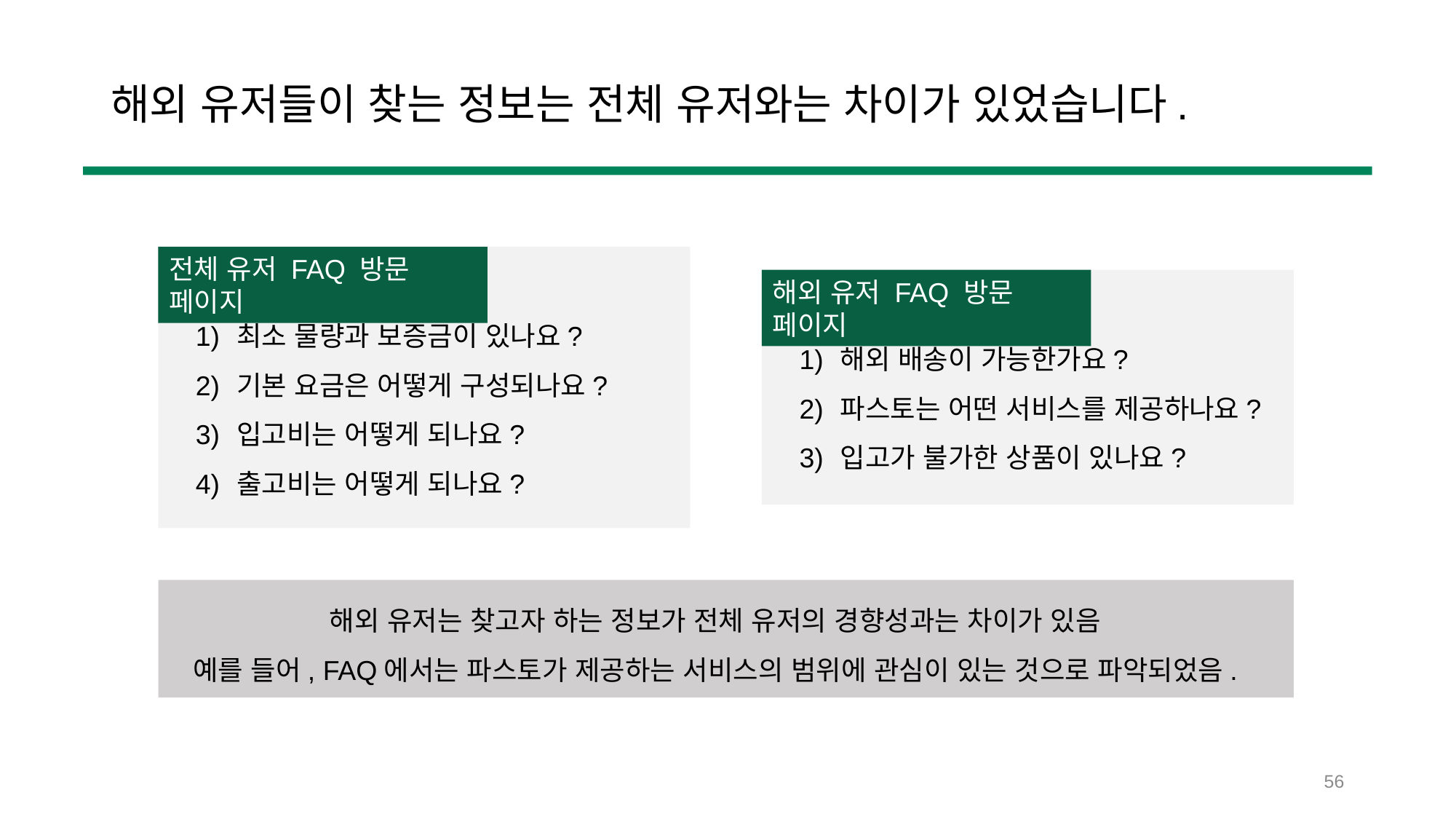

# 해외 유저들이 찾는 정보는 전체 유저와는 차이가 있었습니다.

전체 유저 FAQ 방문 페이지

해외 유저 FAQ 방문 페이지

최소 물량과 보증금이 있나요?
기본 요금은 어떻게 구성되나요?
입고비는 어떻게 되나요?
출고비는 어떻게 되나요?
해외 배송이 가능한가요?
파스토는 어떤 서비스를 제공하나요?
입고가 불가한 상품이 있나요?

해외 유저는 찾고자 하는 정보가 전체 유저의 경향성과는 차이가 있음
예를 들어, FAQ에서는 파스토가 제공하는 서비스의 범위에 관심이 있는 것으로 파악되었음.
56